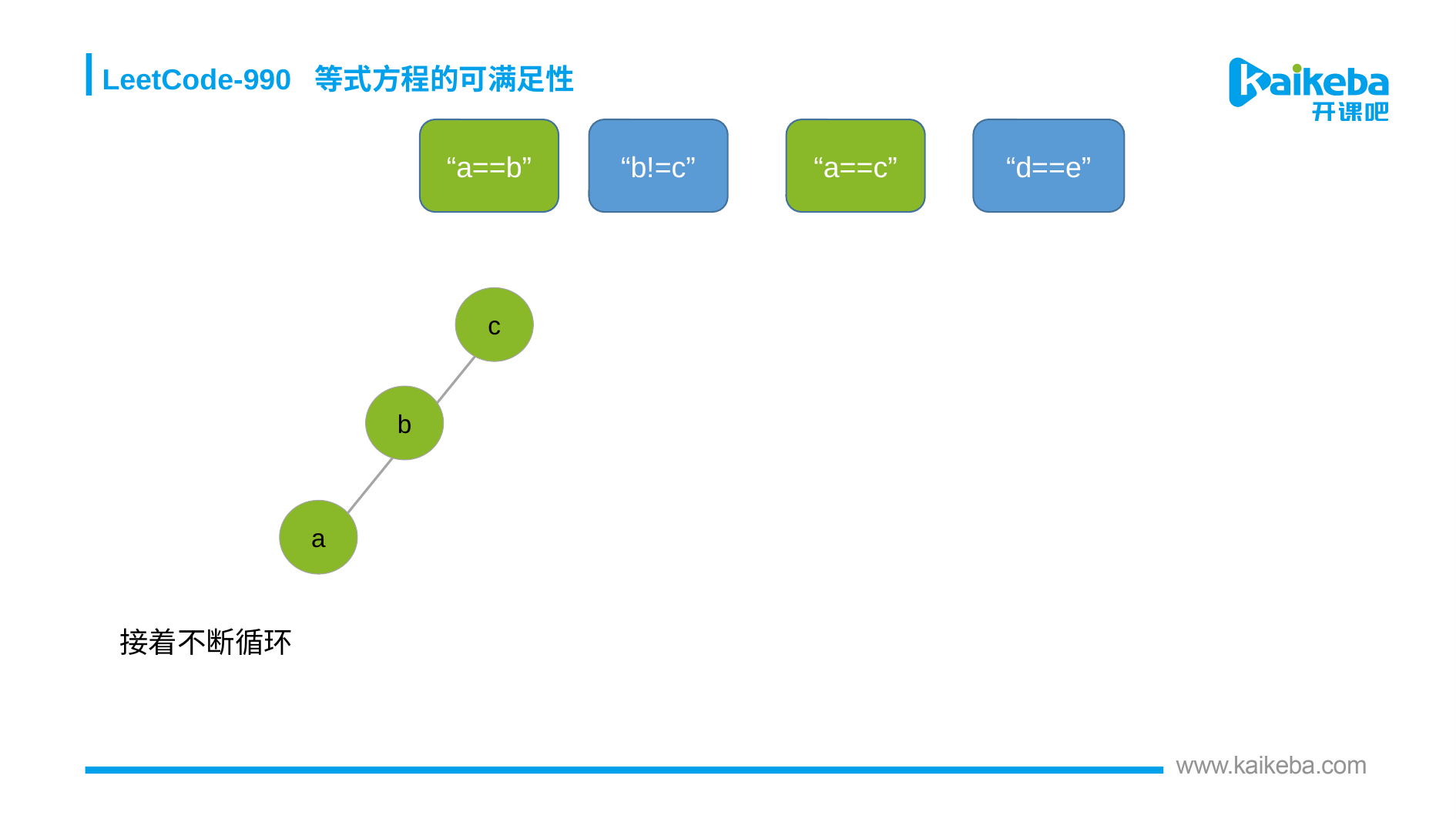

LeetCode-990  等式方程的可满足性
“a==b”
“b!=c”
“a==c”
“d==e”
c
b
a
接着不断循环